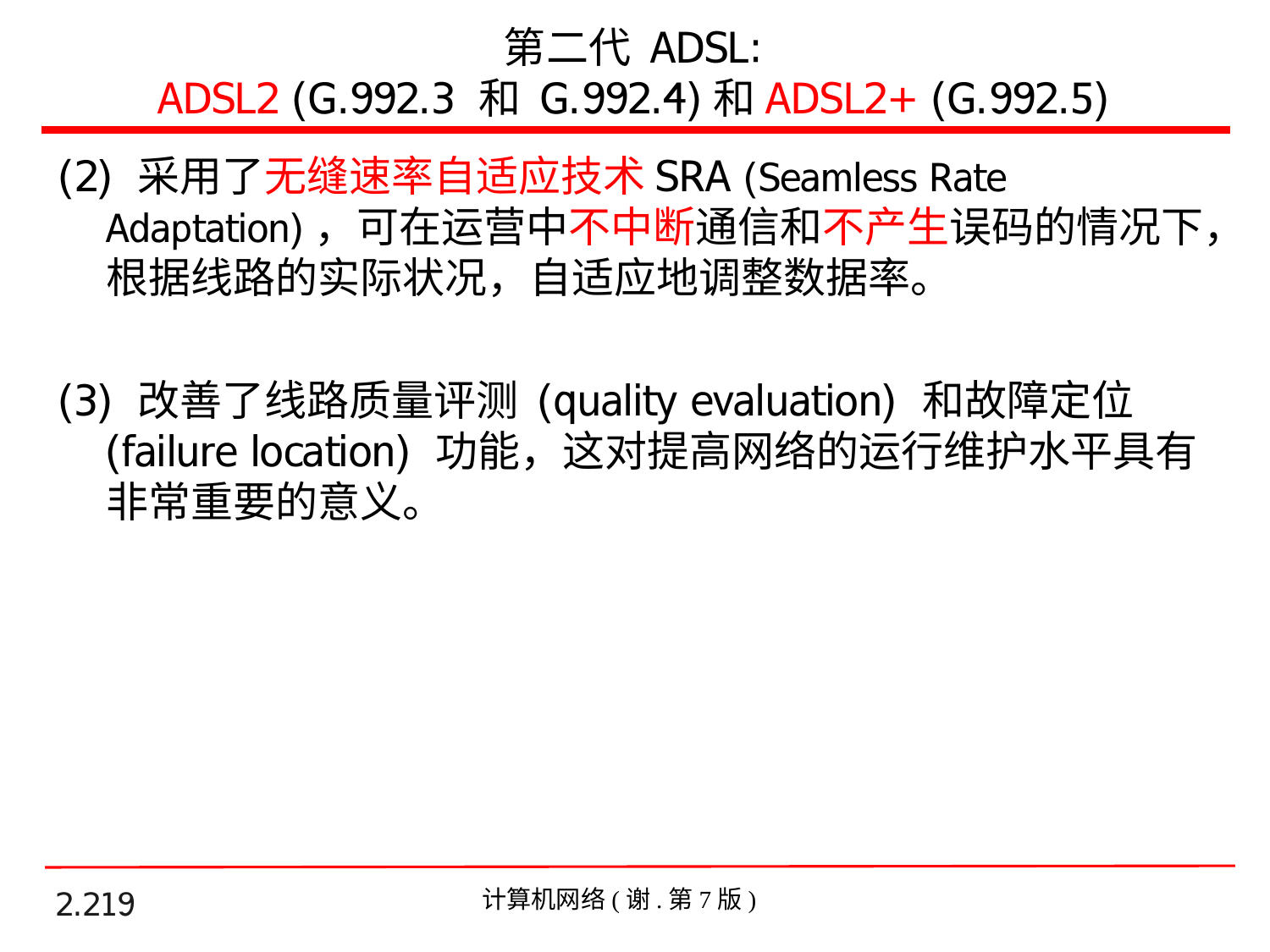

# 第二代 ADSL: ADSL2 (G.992.3 和 G.992.4)和ADSL2+ (G.992.5)
(2) 采用了无缝速率自适应技术SRA (Seamless Rate Adaptation)，可在运营中不中断通信和不产生误码的情况下，根据线路的实际状况，自适应地调整数据率。

(3) 改善了线路质量评测 (quality evaluation) 和故障定位 (failure location) 功能，这对提高网络的运行维护水平具有非常重要的意义。